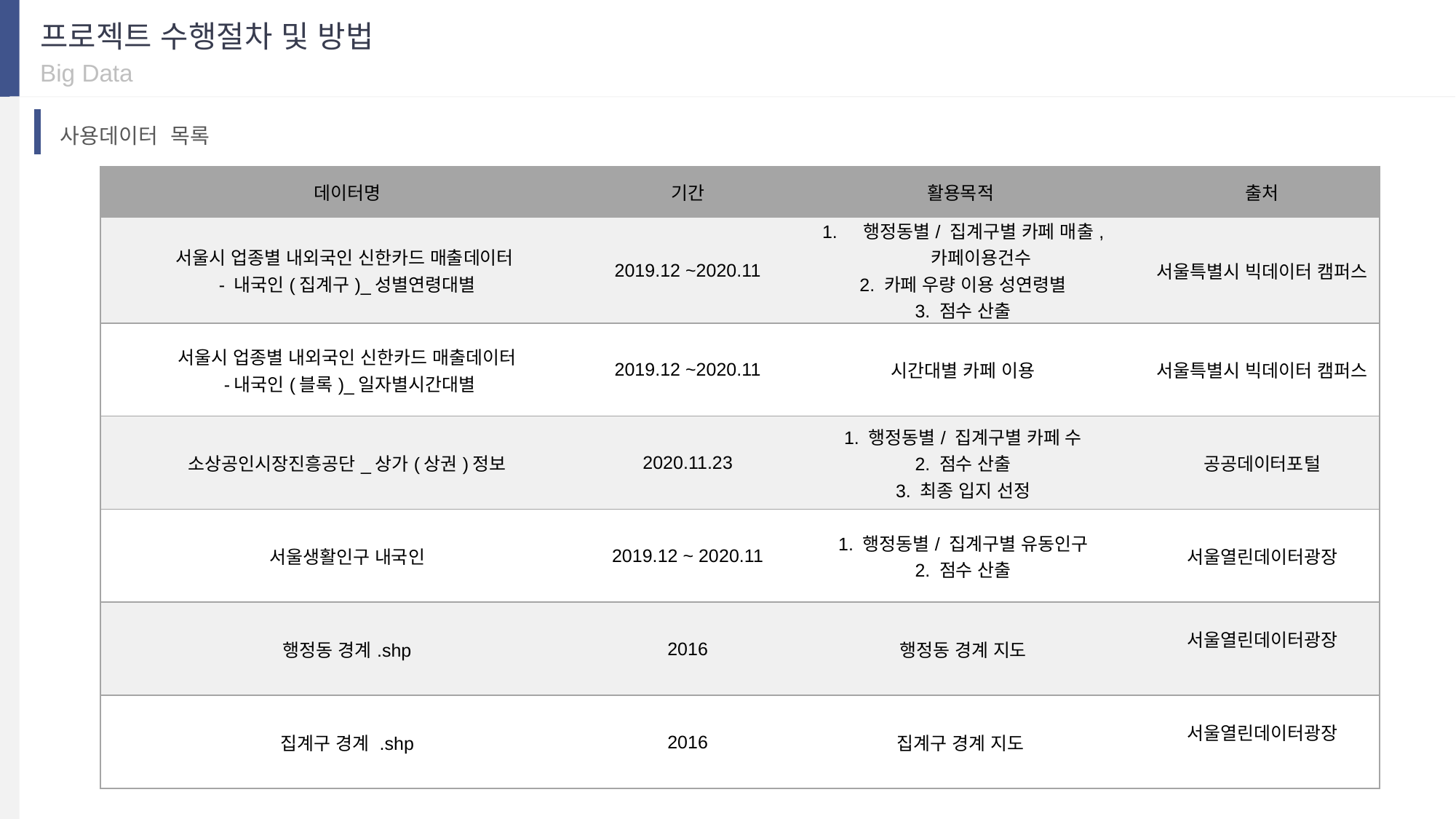

프로젝트 수행절차 및 방법
Big Data
사용데이터  목록
| 데이터명 | 기간 | 활용목적 | 출처 |
| --- | --- | --- | --- |
| 서울시 업종별 내외국인 신한카드 매출데이터 - 내국인(집계구)\_성별연령대별 | 2019.12 ~2020.11 | 행정동별/ 집계구별 카페 매출, 카페이용건수 2. 카페 우량 이용 성연령별 3. 점수 산출 | 서울특별시 빅데이터 캠퍼스 |
| 서울시 업종별 내외국인 신한카드 매출데이터 -내국인(블록)\_일자별시간대별 | 2019.12 ~2020.11 | 시간대별 카페 이용 | 서울특별시 빅데이터 캠퍼스 |
| 소상공인시장진흥공단\_상가(상권)정보 | 2020.11.23 | 1. 행정동별/ 집계구별 카페 수 2. 점수 산출 3. 최종 입지 선정 | 공공데이터포털 |
| 서울생활인구 내국인 | 2019.12 ~ 2020.11 | 1. 행정동별/ 집계구별 유동인구 2. 점수 산출 | 서울열린데이터광장 |
| 행정동 경계.shp | 2016 | 행정동 경계 지도 | 서울열린데이터광장 |
| 집계구 경계 .shp | 2016 | 집계구 경계 지도 | 서울열린데이터광장 |